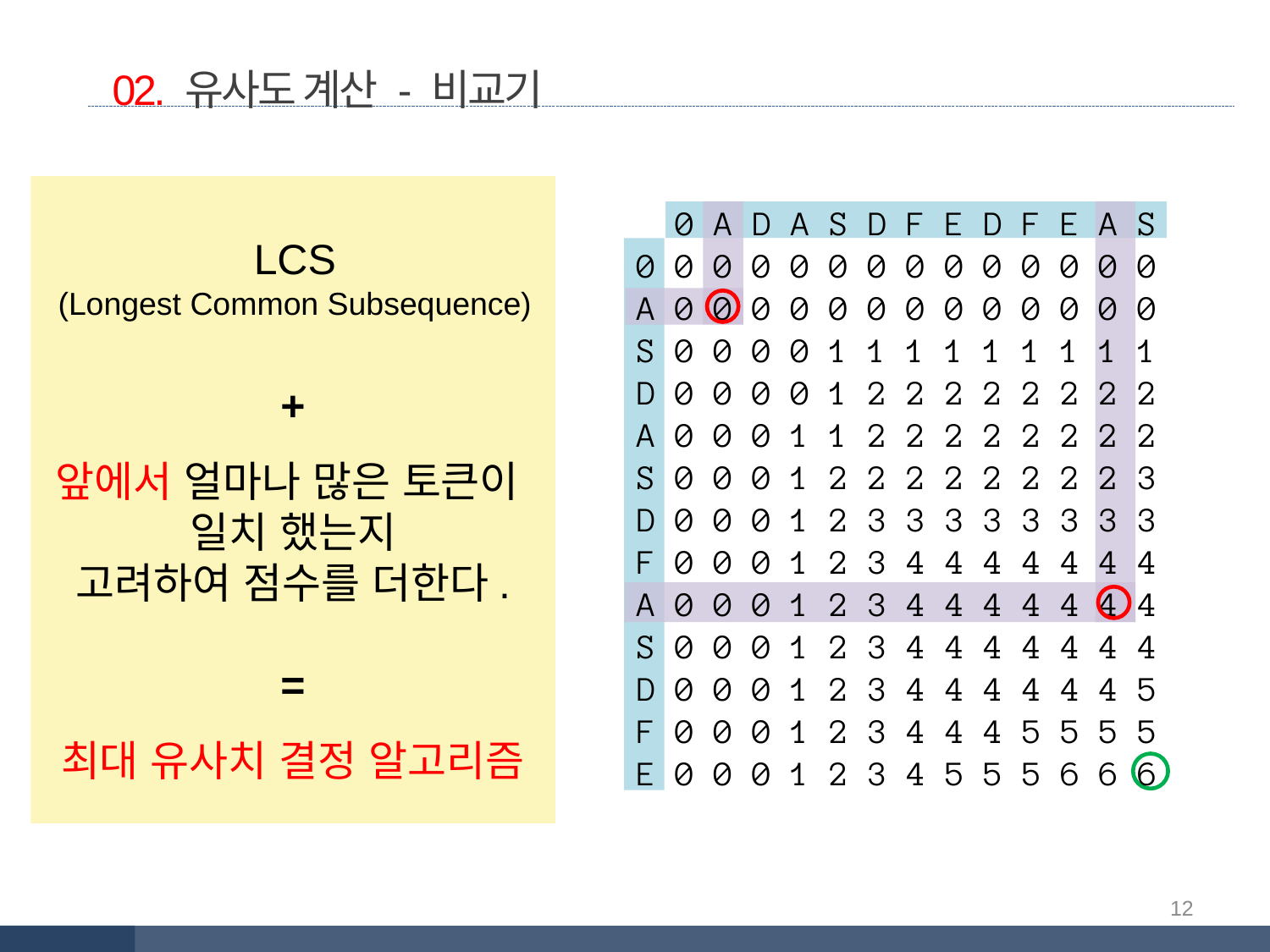

02. 유사도 계산 - 비교기

  0 A D A S D F E D F E A S
0 0 0 0 0 0 0 0 0 0 0 0 0 0
A 0 0 0 0 0 0 0 0 0 0 0 0 0
S 0 0 0 0 1 1 1 1 1 1 1 1 1
D 0 0 0 0 1 2 2 2 2 2 2 2 2
A 0 0 0 1 1 2 2 2 2 2 2 2 2
S 0 0 0 1 2 2 2 2 2 2 2 2 3
D 0 0 0 1 2 3 3 3 3 3 3 3 3
F 0 0 0 1 2 3 4 4 4 4 4 4 4
A 0 0 0 1 2 3 4 4 4 4 4 4 4
S 0 0 0 1 2 3 4 4 4 4 4 4 4
D 0 0 0 1 2 3 4 4 4 4 4 4 5
F 0 0 0 1 2 3 4 4 4 5 5 5 5
E 0 0 0 1 2 3 4 5 5 5 6 6 6

LCS
(Longest Common Subsequence)
+
앞에서 얼마나 많은 토큰이
일치 했는지
고려하여 점수를 더한다.
=
최대 유사치 결정 알고리즘
12